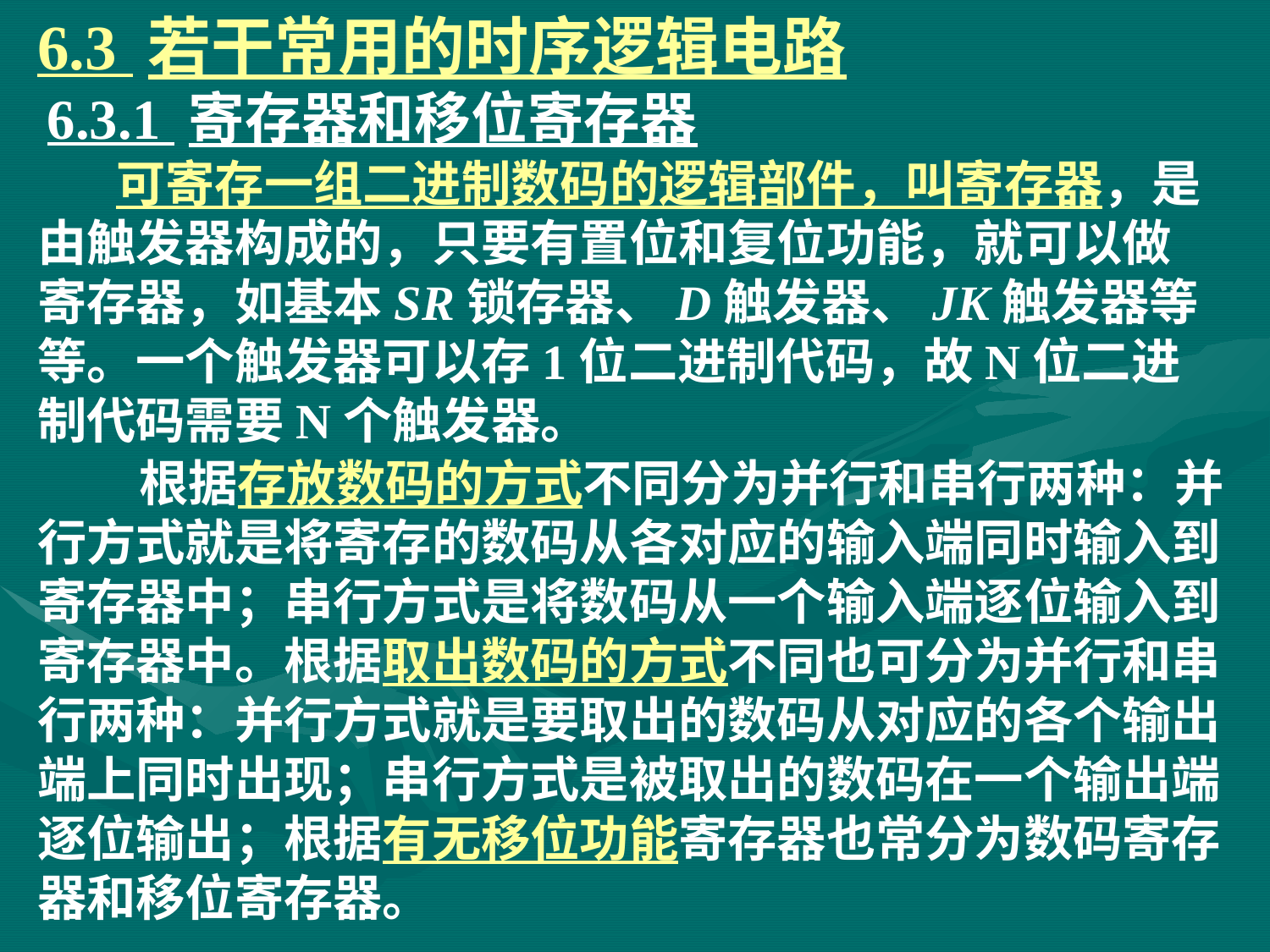

# 6.3 若干常用的时序逻辑电路
6.3.1 寄存器和移位寄存器
      可寄存一组二进制数码的逻辑部件，叫寄存器，是由触发器构成的，只要有置位和复位功能，就可以做寄存器，如基本SR锁存器、D触发器、JK触发器等等。一个触发器可以存1位二进制代码，故N位二进制代码需要N个触发器。
        根据存放数码的方式不同分为并行和串行两种：并行方式就是将寄存的数码从各对应的输入端同时输入到寄存器中；串行方式是将数码从一个输入端逐位输入到寄存器中。根据取出数码的方式不同也可分为并行和串行两种：并行方式就是要取出的数码从对应的各个输出端上同时出现；串行方式是被取出的数码在一个输出端逐位输出；根据有无移位功能寄存器也常分为数码寄存器和移位寄存器。